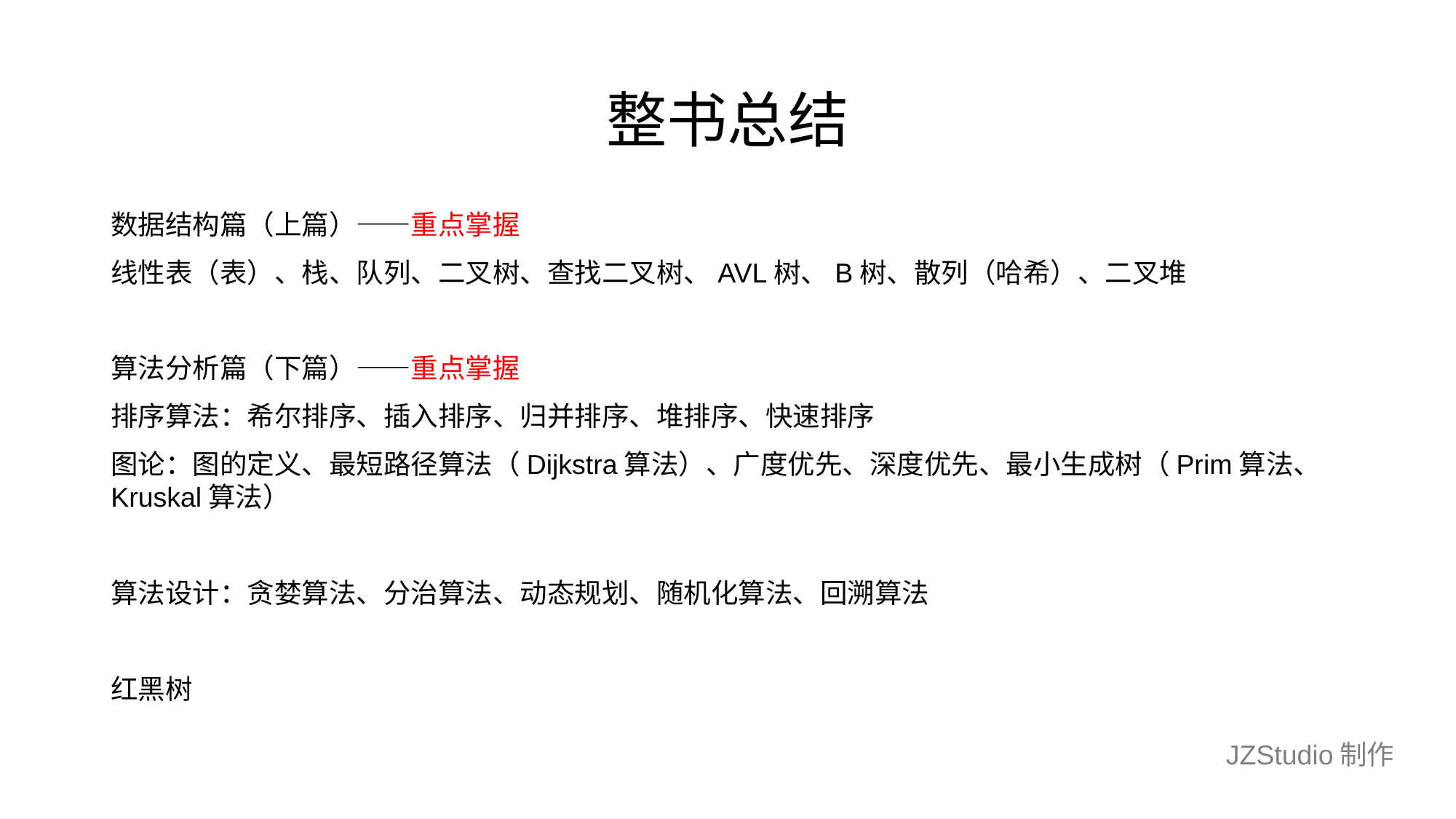

# 整书总结
数据结构篇（上篇）——重点掌握
线性表（表）、栈、队列、二叉树、查找二叉树、AVL树、B树、散列（哈希）、二叉堆

算法分析篇（下篇）——重点掌握
排序算法：希尔排序、插入排序、归并排序、堆排序、快速排序
图论：图的定义、最短路径算法（Dijkstra算法）、广度优先、深度优先、最小生成树（Prim算法、Kruskal算法）

算法设计：贪婪算法、分治算法、动态规划、随机化算法、回溯算法

红黑树